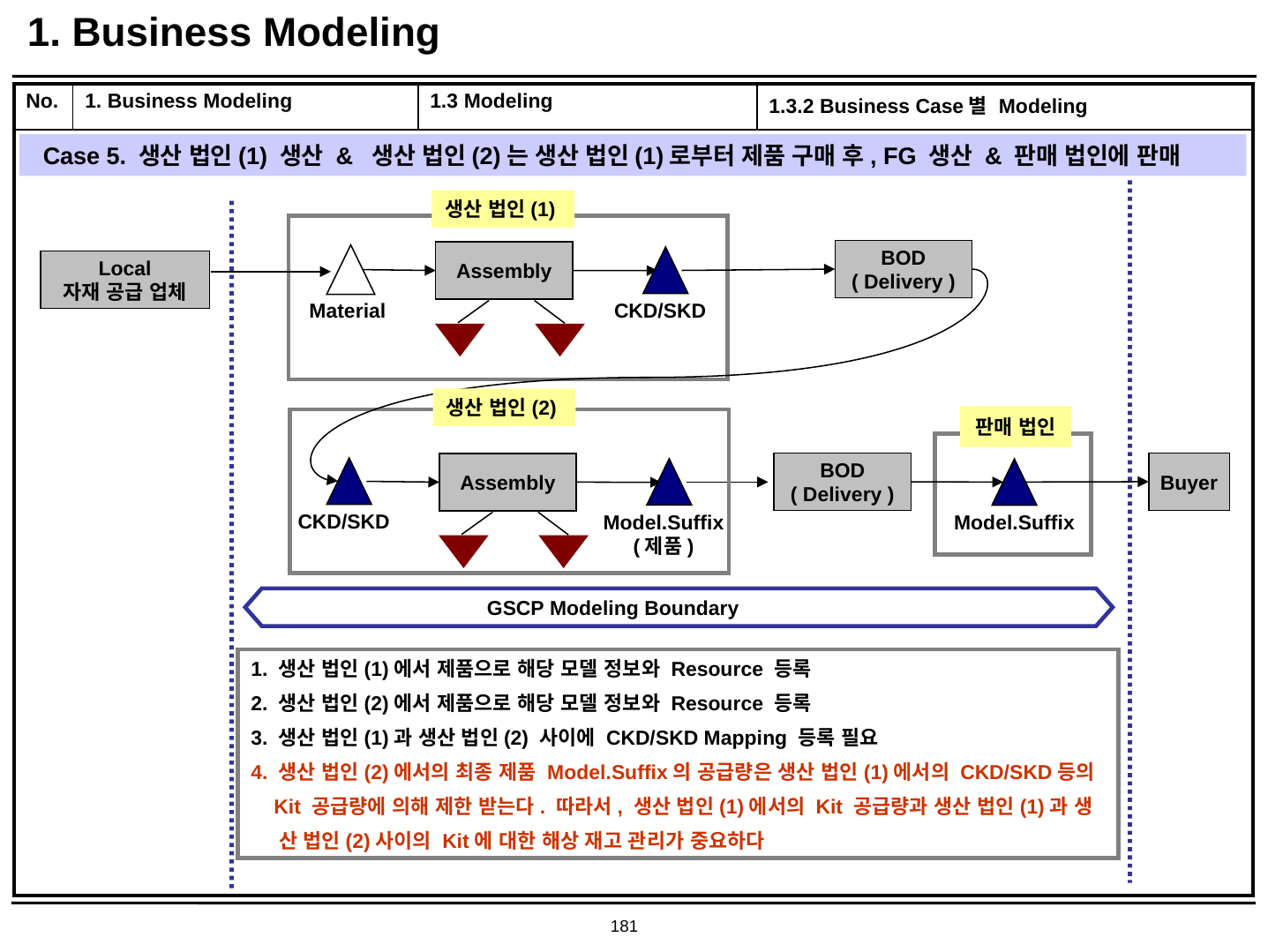

# 1. Business Modeling
| No. | 1. Business Modeling | 1.3 Modeling | 1.3.2 Business Case별 Modeling |
| --- | --- | --- | --- |
|  |  |  |  |
Case 5. 생산 법인(1) 생산 &  생산 법인(2)는 생산 법인(1)로부터 제품 구매 후, FG 생산 & 판매 법인에 판매

생산 법인(1)

BOD
( Delivery )
Assembly

Local
자재 공급 업체
Material
CKD/SKD

생산 법인(2)
판매 법인

Buyer
BOD
( Delivery )
Assembly

CKD/SKD
Model.Suffix
Model.Suffix
(제품)

                                     GSCP Modeling Boundary
1. 생산 법인(1)에서 제품으로 해당 모델 정보와 Resource 등록
2. 생산 법인(2)에서 제품으로 해당 모델 정보와 Resource 등록
3. 생산 법인(1)과 생산 법인(2) 사이에 CKD/SKD Mapping 등록 필요
4. 생산 법인(2)에서의 최종 제품 Model.Suffix의 공급량은 생산 법인(1)에서의 CKD/SKD등의
    Kit 공급량에 의해 제한 받는다. 따라서, 생산 법인(1)에서의 Kit 공급량과 생산 법인(1)과 생
    산 법인(2)사이의 Kit에 대한 해상 재고 관리가 중요하다
181